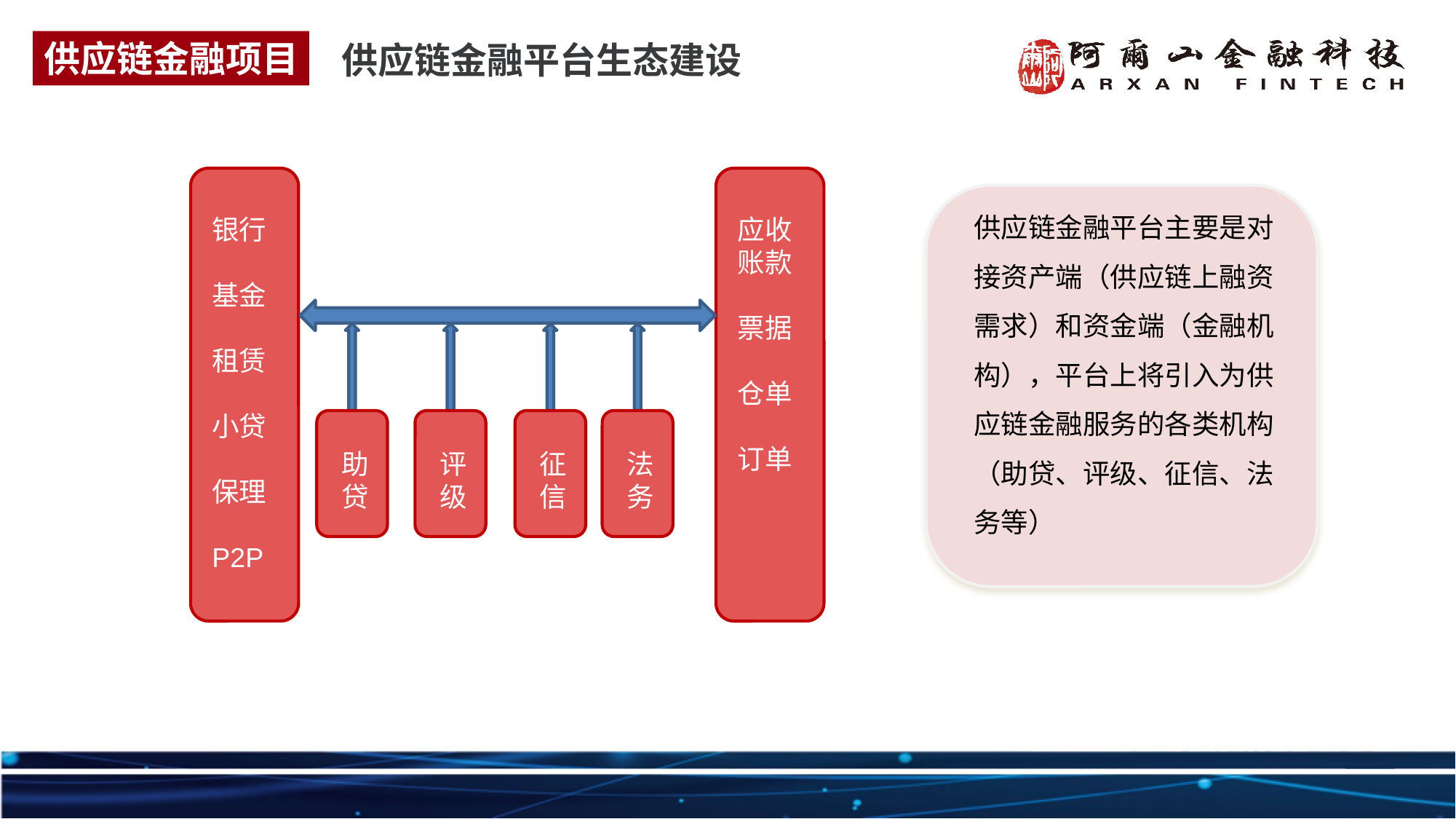

供应链金融项目
供应链金融平台生态建设

银行

基金

租赁

小贷

保理

P2P

应收账款

票据

仓单

订单

供应链金融平台主要是对接资产端（供应链上融资需求）和资金端（金融机构），平台上将引入为供应链金融服务的各类机构（助贷、评级、征信、法务等）

助贷

评级

征信

法务